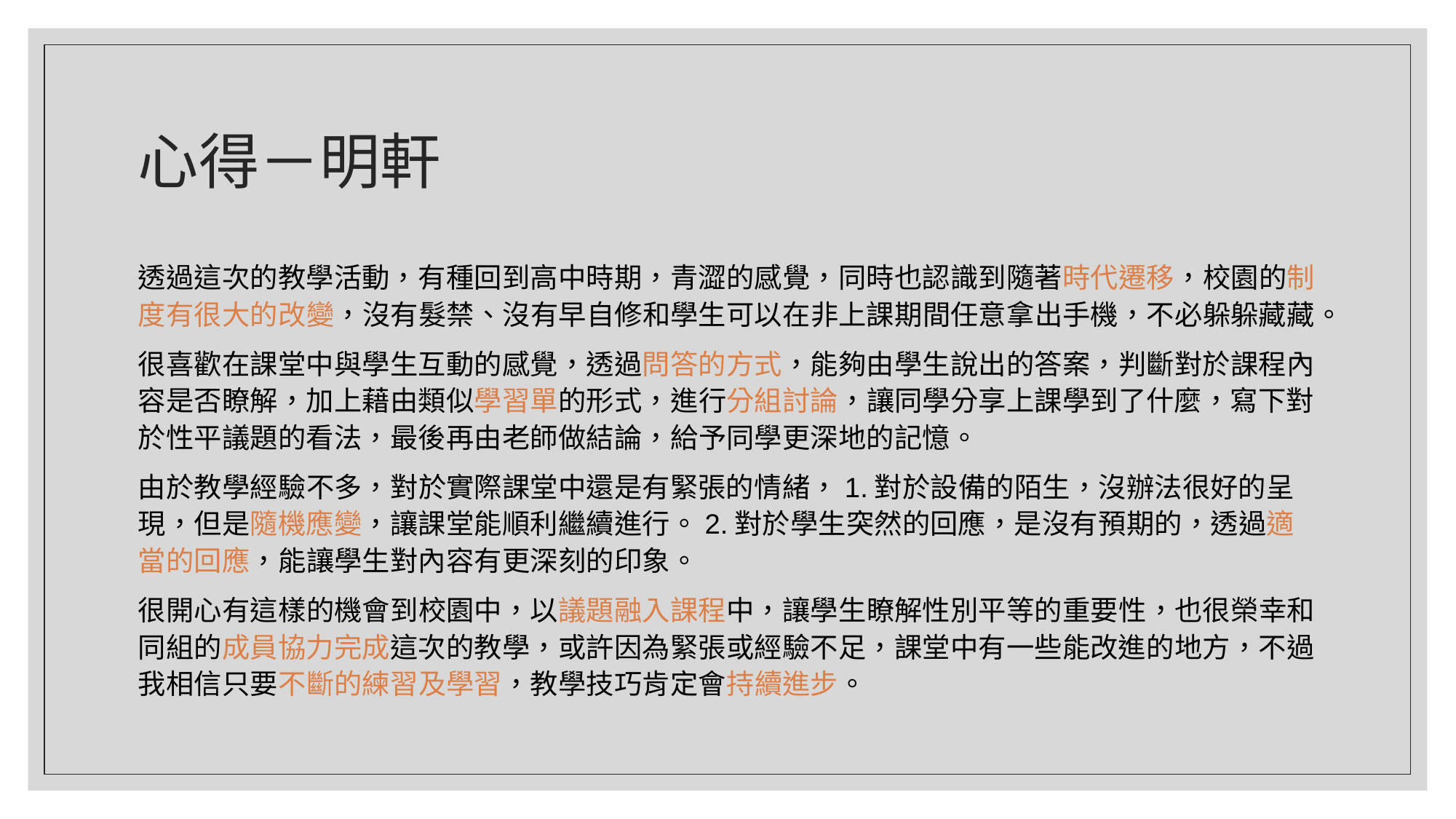

# 心得－明軒
透過這次的教學活動，有種回到高中時期，青澀的感覺，同時也認識到隨著時代遷移，校園的制度有很大的改變，沒有髮禁、沒有早自修和學生可以在非上課期間任意拿出手機，不必躲躲藏藏。
很喜歡在課堂中與學生互動的感覺，透過問答的方式，能夠由學生說出的答案，判斷對於課程內容是否瞭解，加上藉由類似學習單的形式，進行分組討論，讓同學分享上課學到了什麼，寫下對於性平議題的看法，最後再由老師做結論，給予同學更深地的記憶。
由於教學經驗不多，對於實際課堂中還是有緊張的情緒，1.對於設備的陌生，沒辦法很好的呈現，但是隨機應變，讓課堂能順利繼續進行。2.對於學生突然的回應，是沒有預期的，透過適當的回應，能讓學生對內容有更深刻的印象。
很開心有這樣的機會到校園中，以議題融入課程中，讓學生瞭解性別平等的重要性，也很榮幸和同組的成員協力完成這次的教學，或許因為緊張或經驗不足，課堂中有一些能改進的地方，不過我相信只要不斷的練習及學習，教學技巧肯定會持續進步。